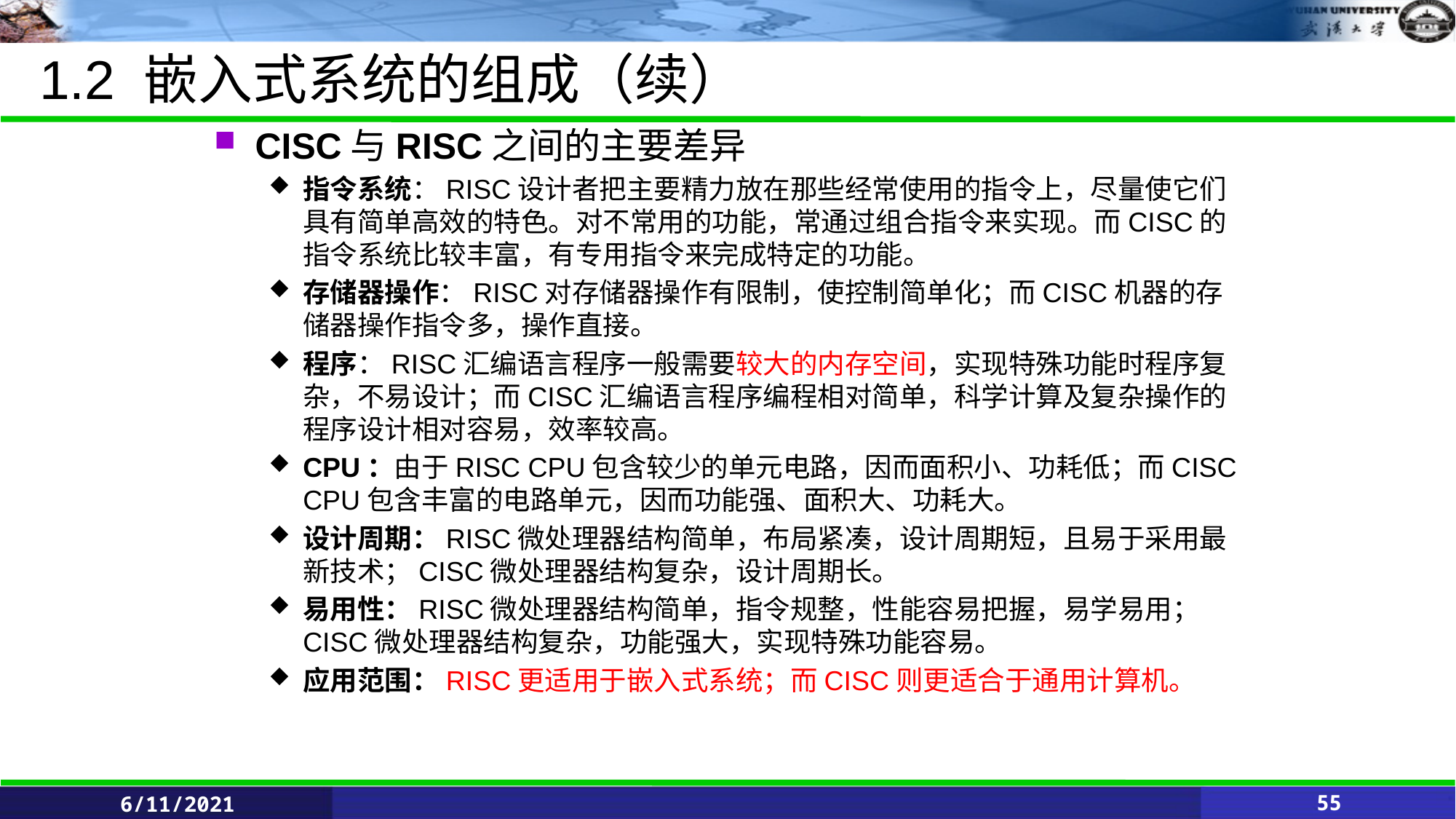

# 1.2 嵌入式系统的组成（续）
CISC与RISC之间的主要差异
指令系统：RISC设计者把主要精力放在那些经常使用的指令上，尽量使它们具有简单高效的特色。对不常用的功能，常通过组合指令来实现。而CISC的指令系统比较丰富，有专用指令来完成特定的功能。
存储器操作：RISC对存储器操作有限制，使控制简单化；而CISC机器的存储器操作指令多，操作直接。
程序：RISC汇编语言程序一般需要较大的内存空间，实现特殊功能时程序复杂，不易设计；而CISC汇编语言程序编程相对简单，科学计算及复杂操作的程序设计相对容易，效率较高。
CPU：由于RISC CPU包含较少的单元电路，因而面积小、功耗低；而CISC CPU包含丰富的电路单元，因而功能强、面积大、功耗大。
设计周期：RISC微处理器结构简单，布局紧凑，设计周期短，且易于采用最新技术；CISC微处理器结构复杂，设计周期长。
易用性：RISC微处理器结构简单，指令规整，性能容易把握，易学易用；CISC微处理器结构复杂，功能强大，实现特殊功能容易。
应用范围：RISC更适用于嵌入式系统；而CISC则更适合于通用计算机。
6/11/2021

55